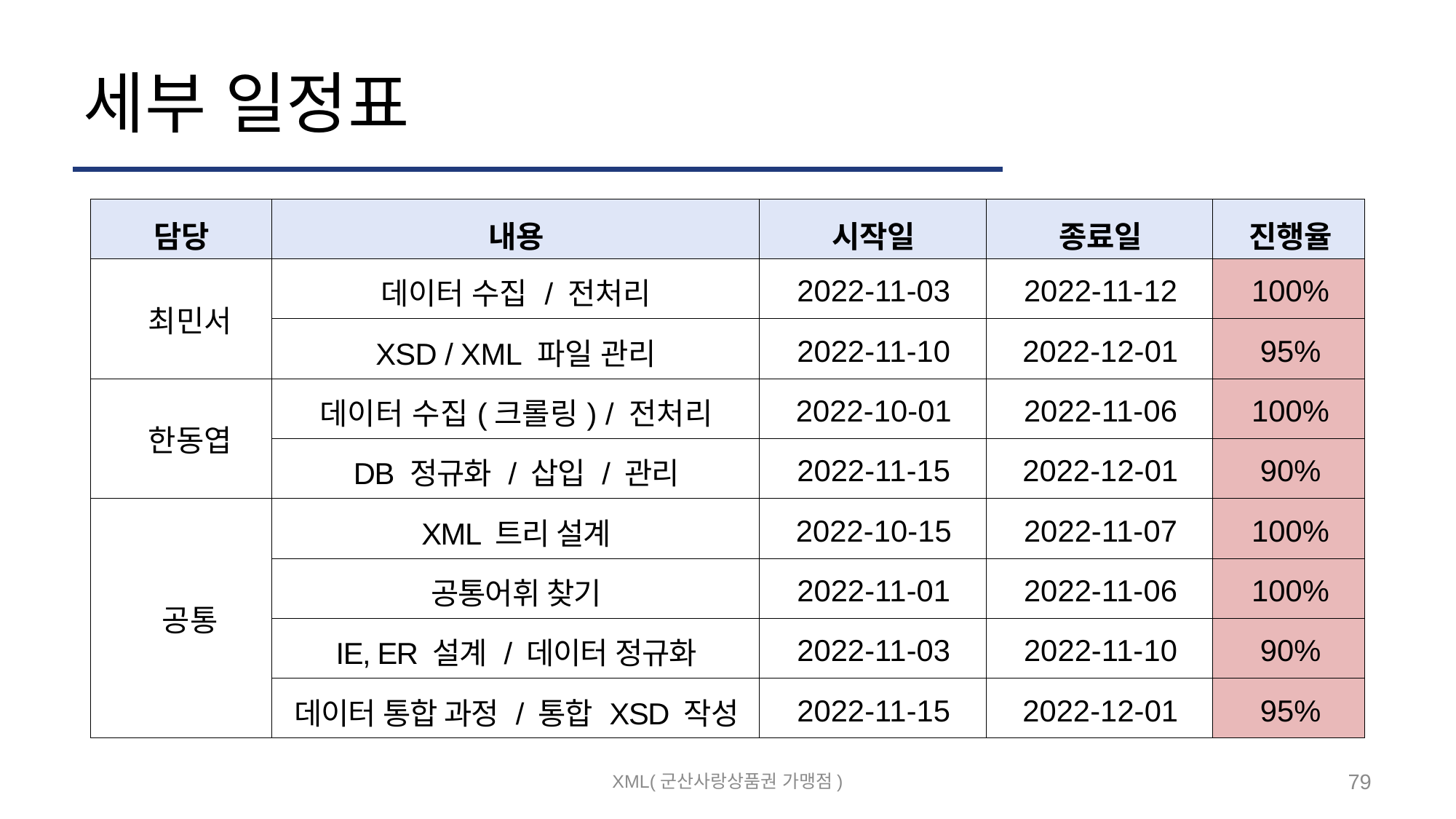

# 세부 일정표
| 담당 | 내용 | 시작일 | 종료일 | 진행율 |
| --- | --- | --- | --- | --- |
| 최민서 | 데이터 수집 / 전처리 | 2022-11-03 | 2022-11-12 | 100% |
|  | XSD / XML 파일 관리 | 2022-11-10 | 2022-12-01 | 95% |
| 한동엽 | 데이터 수집(크롤링) / 전처리 | 2022-10-01 | 2022-11-06 | 100% |
|  | DB 정규화 / 삽입 / 관리 | 2022-11-15 | 2022-12-01 | 90% |
| 공통 | XML 트리 설계 | 2022-10-15 | 2022-11-07 | 100% |
|  | 공통어휘 찾기 | 2022-11-01 | 2022-11-06 | 100% |
|  | IE, ER 설계 / 데이터 정규화 | 2022-11-03 | 2022-11-10 | 90% |
|  | 데이터 통합 과정 / 통합 XSD 작성 | 2022-11-15 | 2022-12-01 | 95% |
XML(군산사랑상품권 가맹점)
79